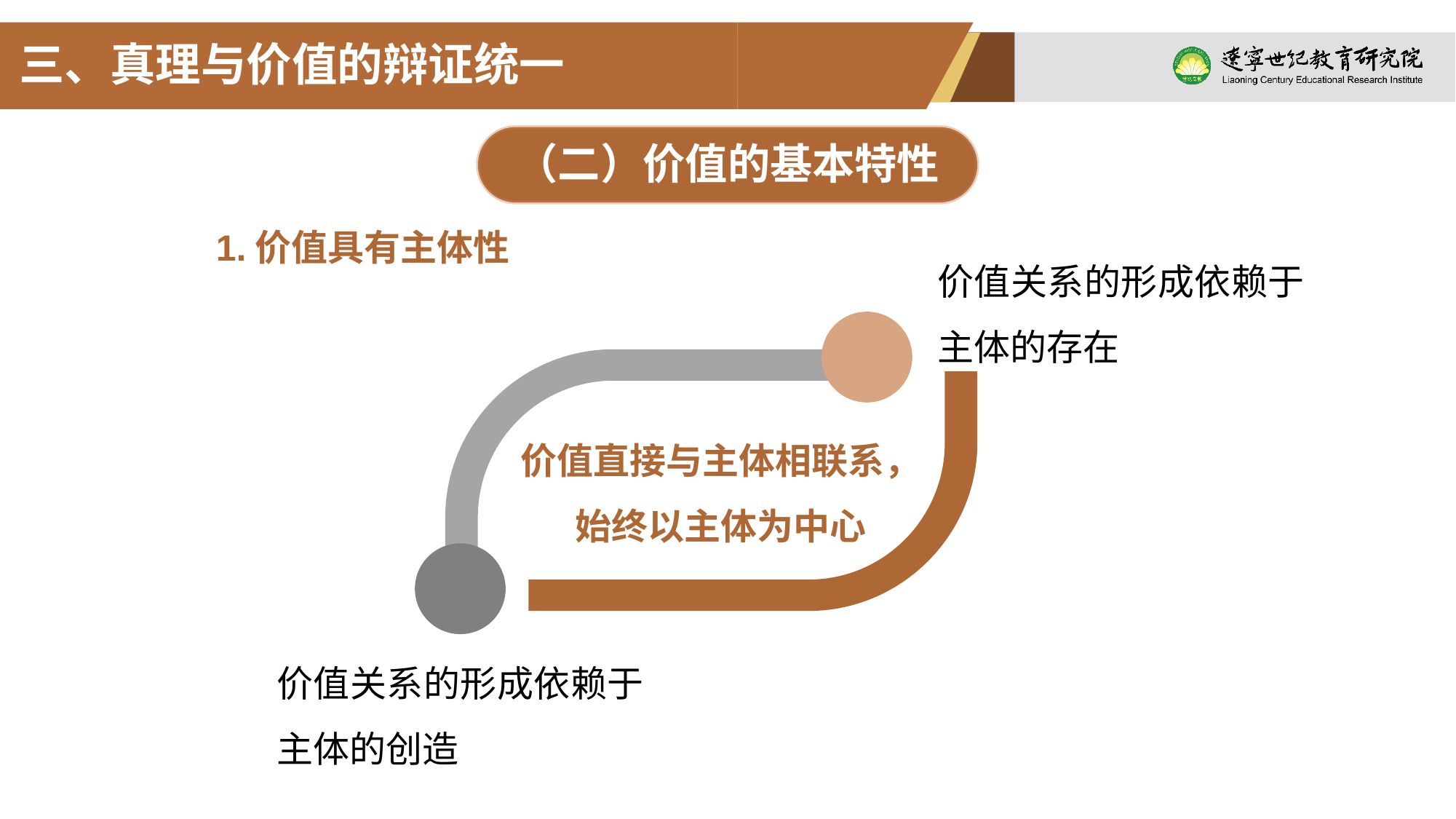

三、真理与价值的辩证统一
（二）价值的基本特性
1.价值具有主体性
价值关系的形成依赖于主体的存在

价值直接与主体相联系，始终以主体为中心

价值关系的形成依赖于主体的创造